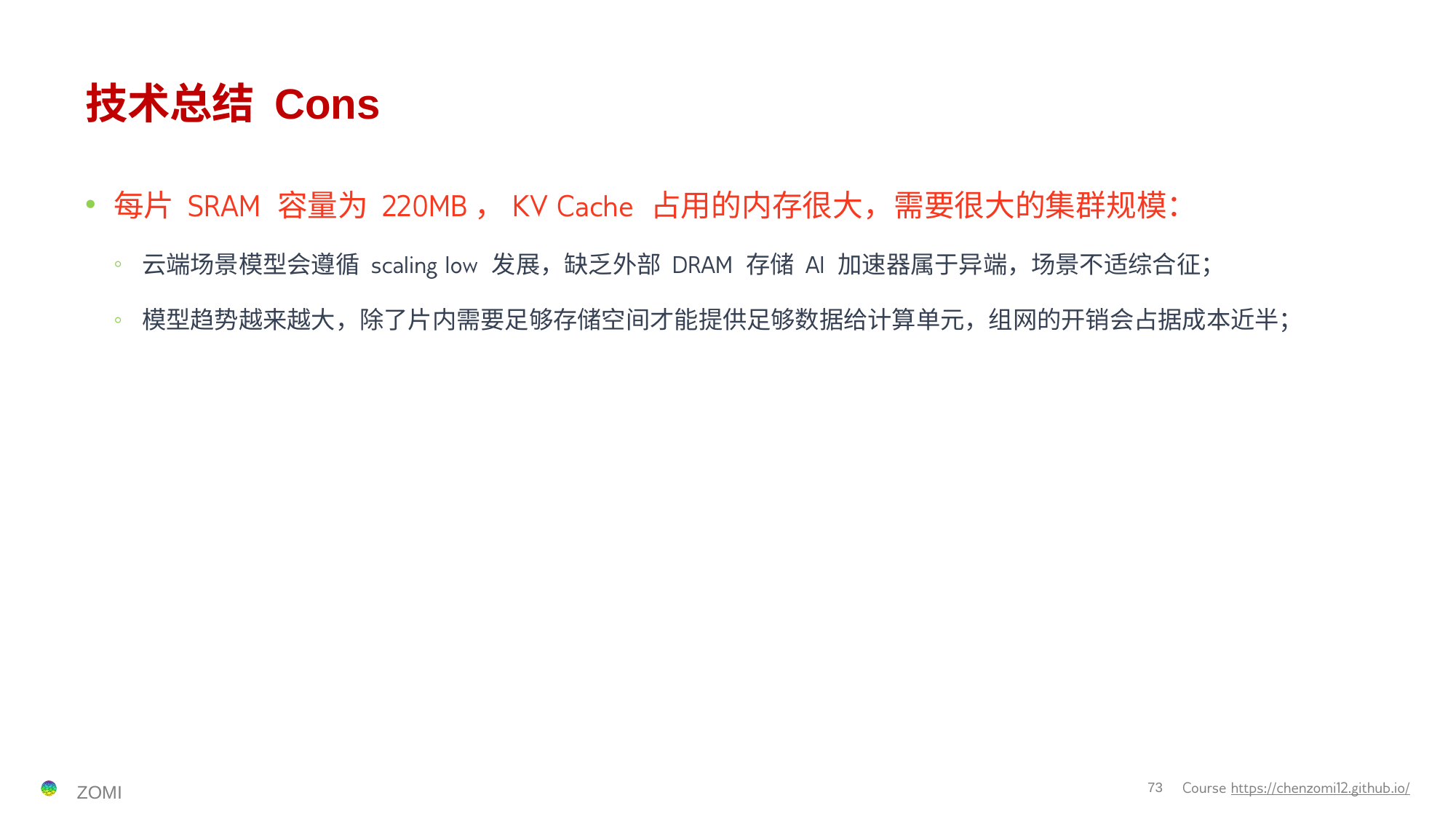

# 技术总结 Cons
每片 SRAM 容量为 220MB，KV Cache 占用的内存很大，需要很大的集群规模：
云端场景模型会遵循 scaling low 发展，缺乏外部 DRAM 存储 AI 加速器属于异端，场景不适综合征；
模型趋势越来越大，除了片内需要足够存储空间才能提供足够数据给计算单元，组网的开销会占据成本近半；